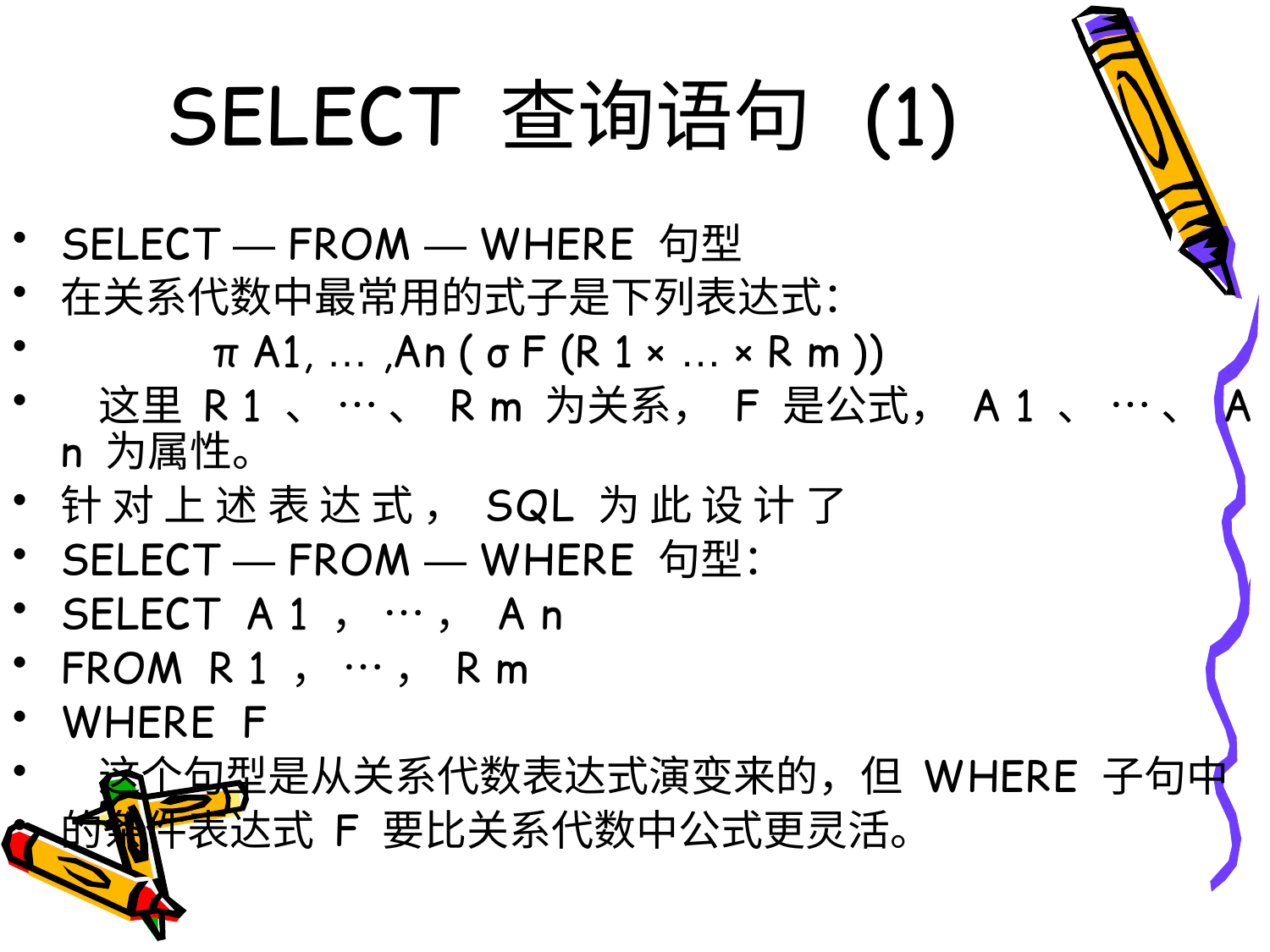

# SELECT 查询语句  (1)
SELECT — FROM — WHERE 句型
在关系代数中最常用的式子是下列表达式：
            π A1, … ,An ( σ F (R 1 × … × R m ))
   这里 R 1 、 … 、 R m 为关系， F 是公式， A 1 、 … 、 A n 为属性。
针 对 上 述 表 达 式 ， SQL 为 此 设 计 了
SELECT — FROM — WHERE 句型：
SELECT  A 1 ， … ， A n
FROM  R 1 ， … ， R m
WHERE  F
   这个句型是从关系代数表达式演变来的，但 WHERE 子句中
的条件表达式 F 要比关系代数中公式更灵活。